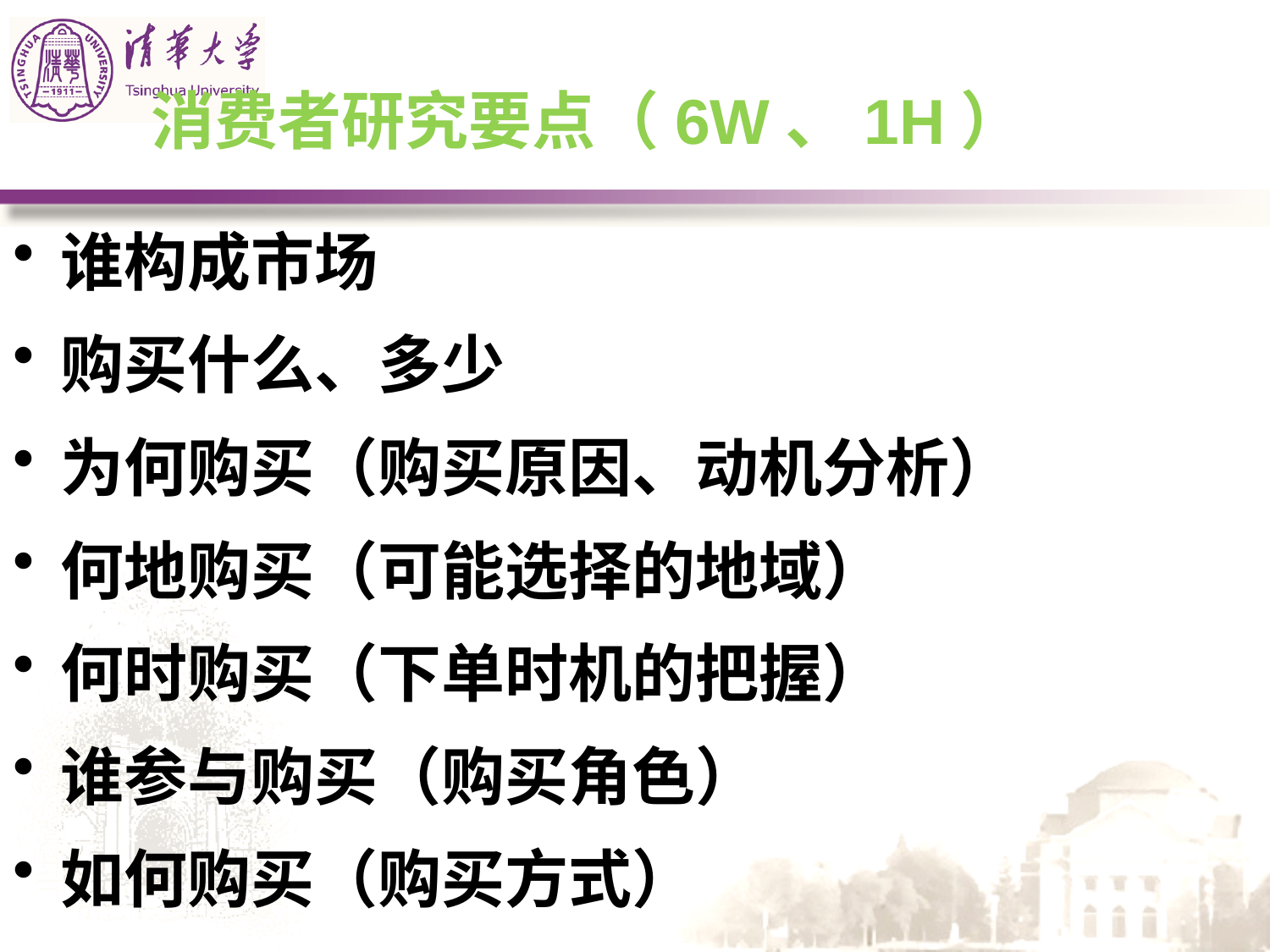

# 消费者研究要点（6W、1H）
谁构成市场
购买什么、多少
为何购买（购买原因、动机分析）
何地购买（可能选择的地域）
何时购买（下单时机的把握）
谁参与购买（购买角色）
如何购买（购买方式）